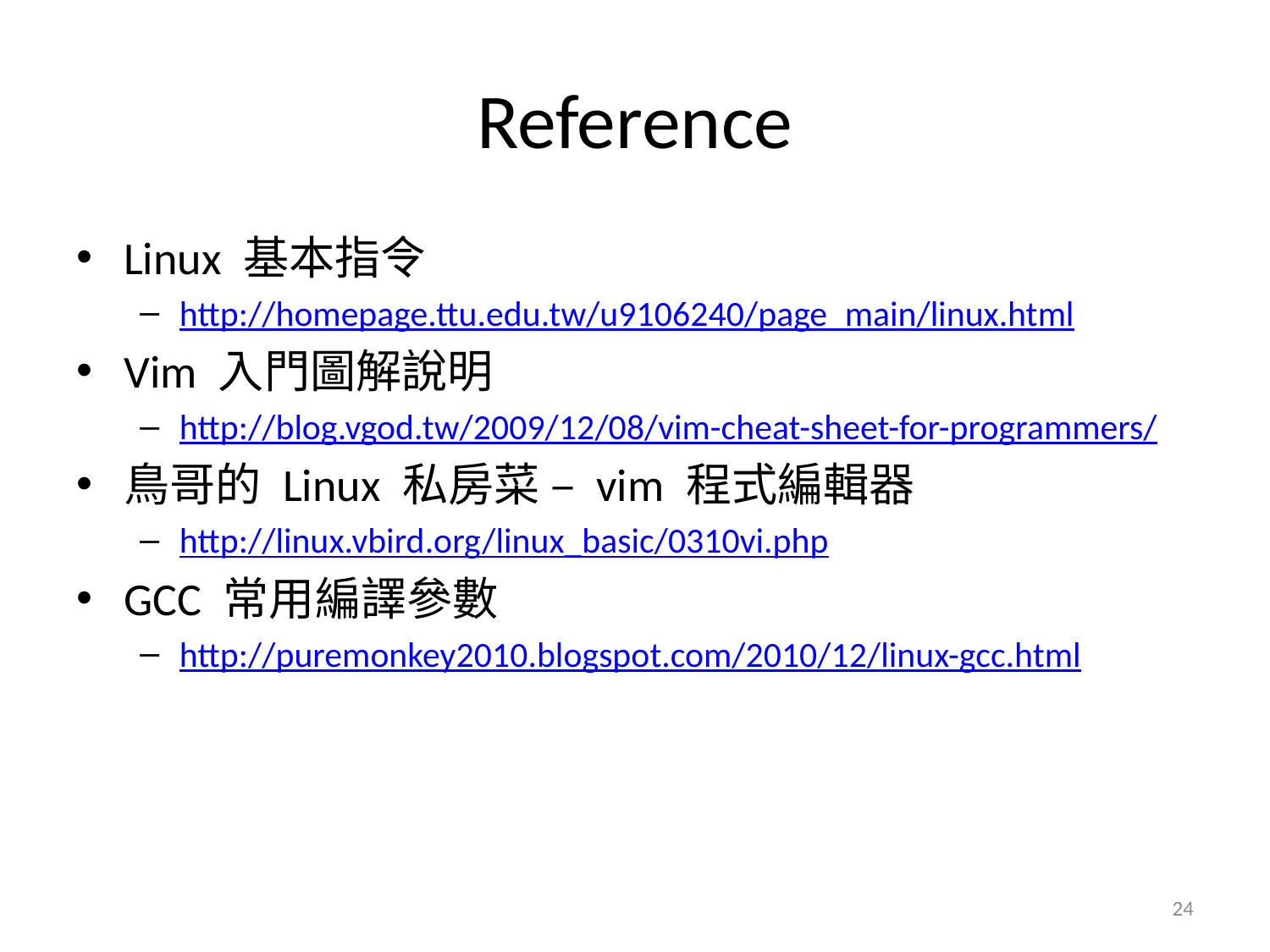

# Reference
Linux 基本指令
http://homepage.ttu.edu.tw/u9106240/page_main/linux.html
Vim 入門圖解說明
http://blog.vgod.tw/2009/12/08/vim-cheat-sheet-for-programmers/
鳥哥的 Linux 私房菜 – vim 程式編輯器
http://linux.vbird.org/linux_basic/0310vi.php
GCC 常用編譯參數
http://puremonkey2010.blogspot.com/2010/12/linux-gcc.html
24